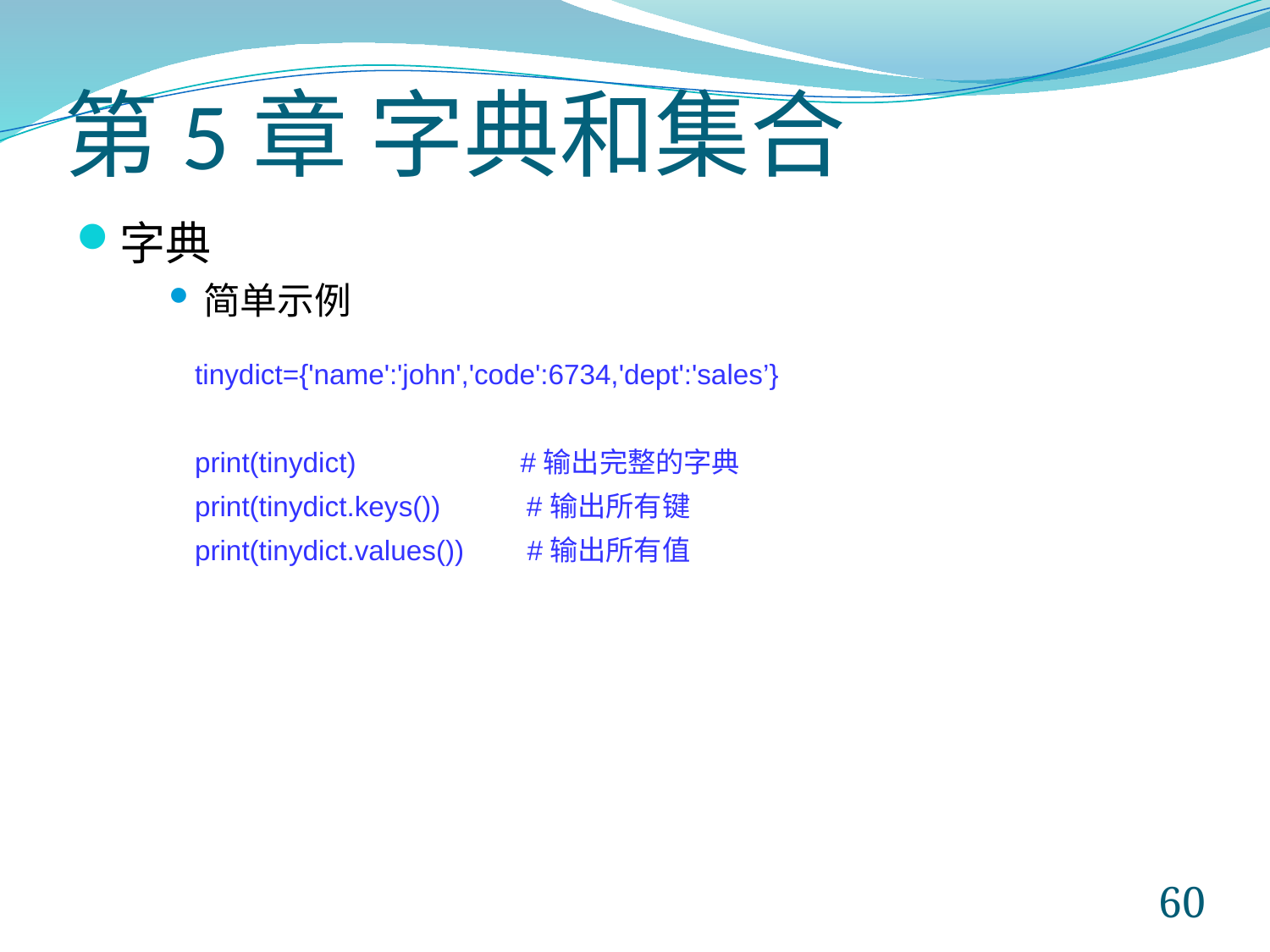

# 第5章 字典和集合
字典
简单示例

tinydict={'name':'john','code':6734,'dept':'sales’}

print(tinydict)                     #输出完整的字典
print(tinydict.keys())           #输出所有键
print(tinydict.values())        #输出所有值

60